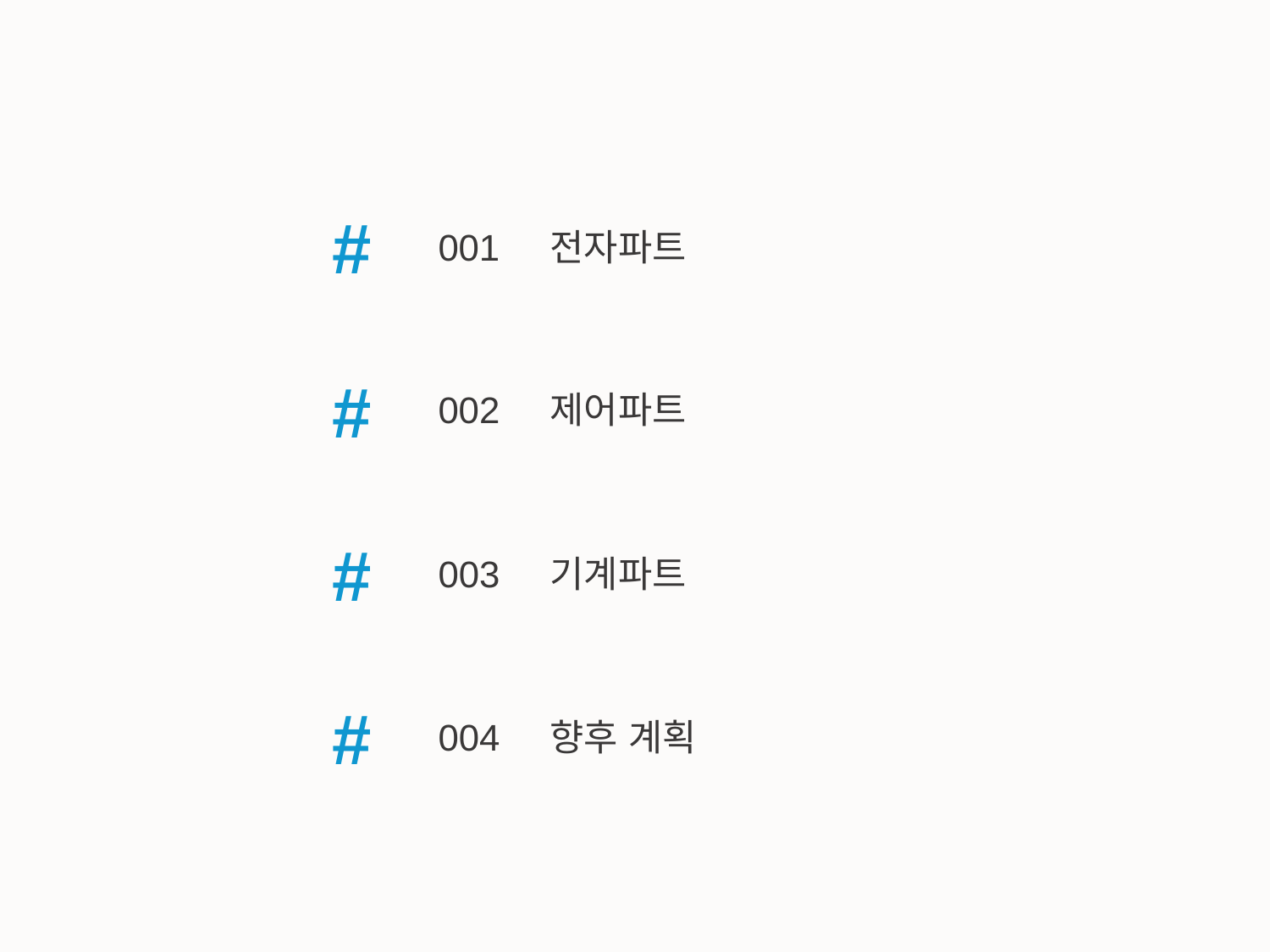

#
001    전자파트
#
002    제어파트
#
003    기계파트
#
004    향후 계획